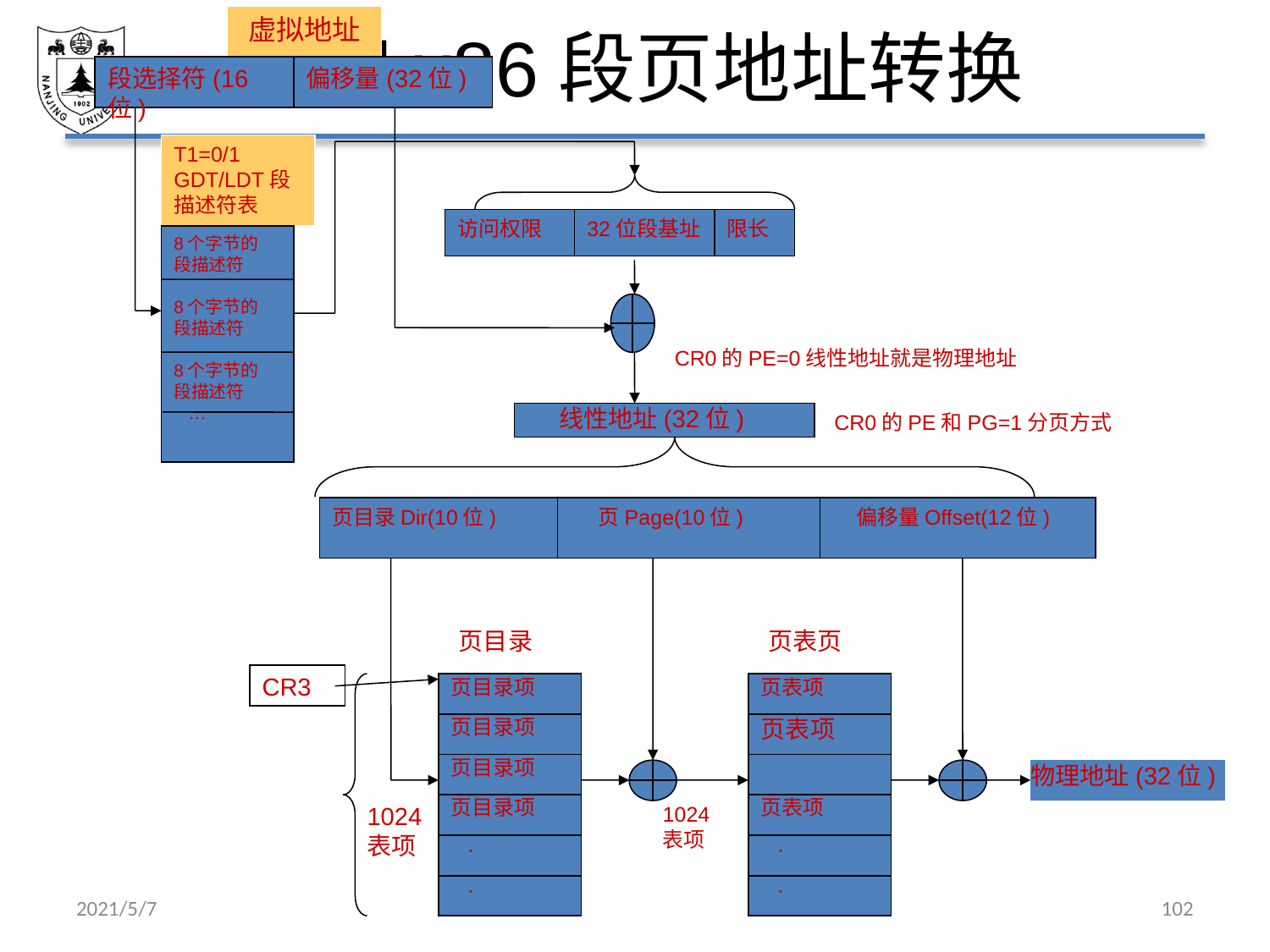

# Intel x86段页地址转换
虚拟地址

段选择符(16位)
偏移量(32位)

T1=0/1
GDT/LDT段描述符表

访问权限
32位段基址
限长
8个字节的
段描述符

8个字节的
段描述符

8个字节的
段描述符
   …

CR0的PE=0线性地址就是物理地址

       线性地址(32位)
CR0的PE和PG=1分页方式

页目录Dir(10位)
     页Page(10位)
    偏移量Offset(12位)

页目录
页表页
CR3

页目录项

页表项

页目录项
页表项
页目录项

物理地址(32位)

页目录项
页表项
1024
表项
1024
表项
   ．
   ．
   ．
   ．
2021/5/7
102